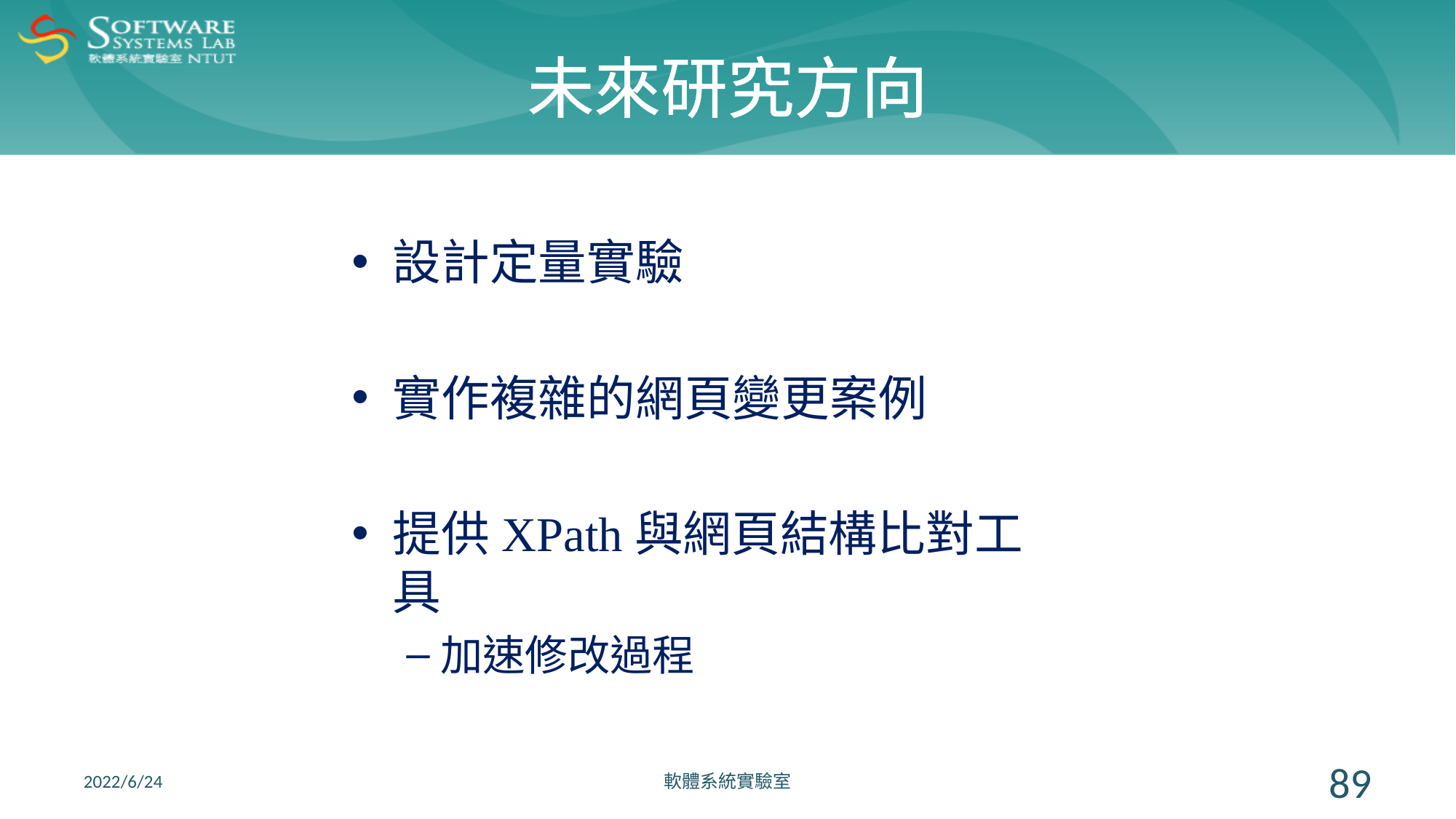

# 未來研究方向
設計定量實驗

實作複雜的網頁變更案例

提供XPath與網頁結構比對工具
加速修改過程
2022/6/24
軟體系統實驗室
89